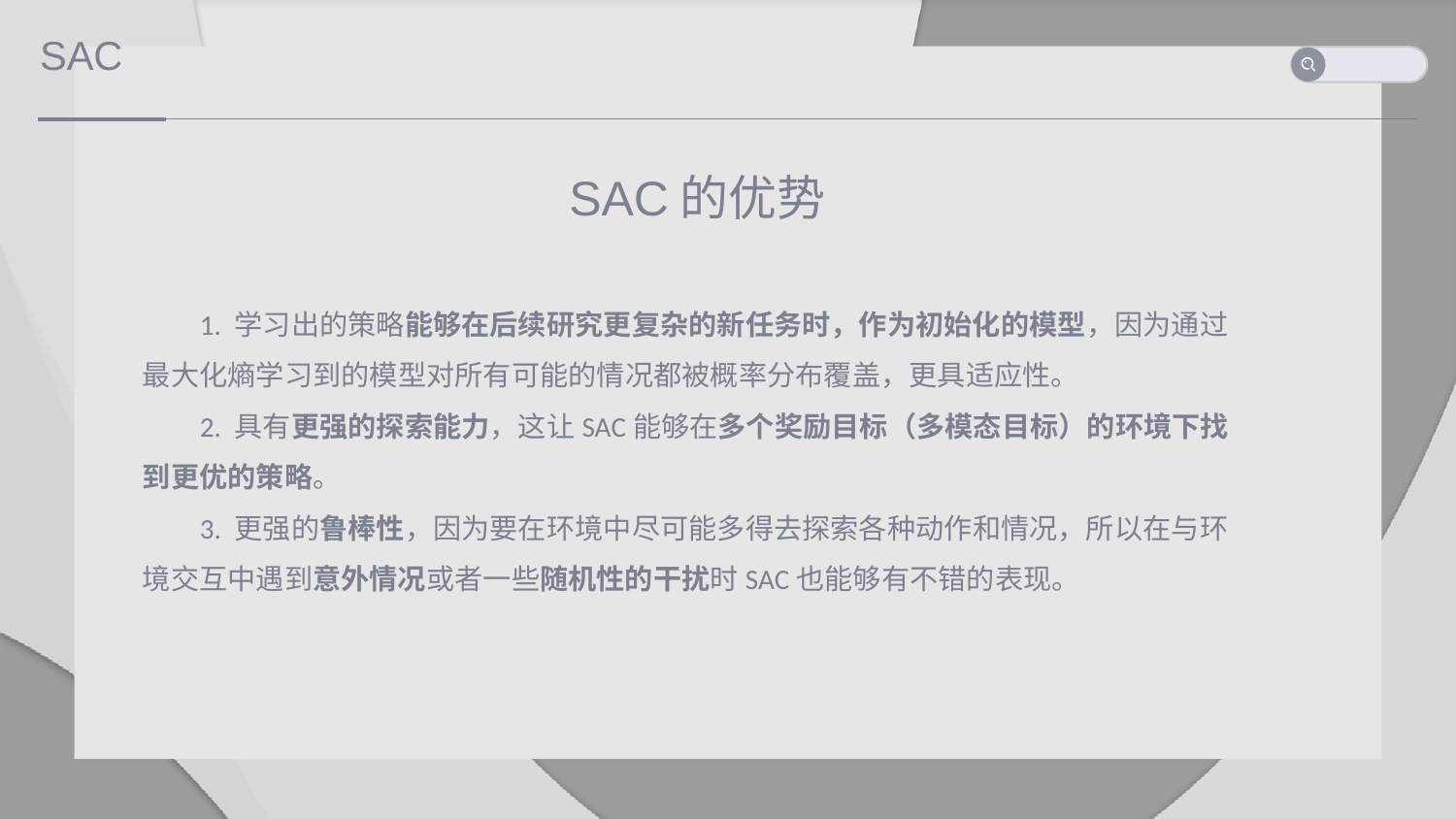

SAC
SAC的优势
1. 学习出的策略能够在后续研究更复杂的新任务时，作为初始化的模型，因为通过最大化熵学习到的模型对所有可能的情况都被概率分布覆盖，更具适应性。
2. 具有更强的探索能力，这让SAC能够在多个奖励目标（多模态目标）的环境下找到更优的策略。
3. 更强的鲁棒性，因为要在环境中尽可能多得去探索各种动作和情况，所以在与环境交互中遇到意外情况或者一些随机性的干扰时SAC也能够有不错的表现。